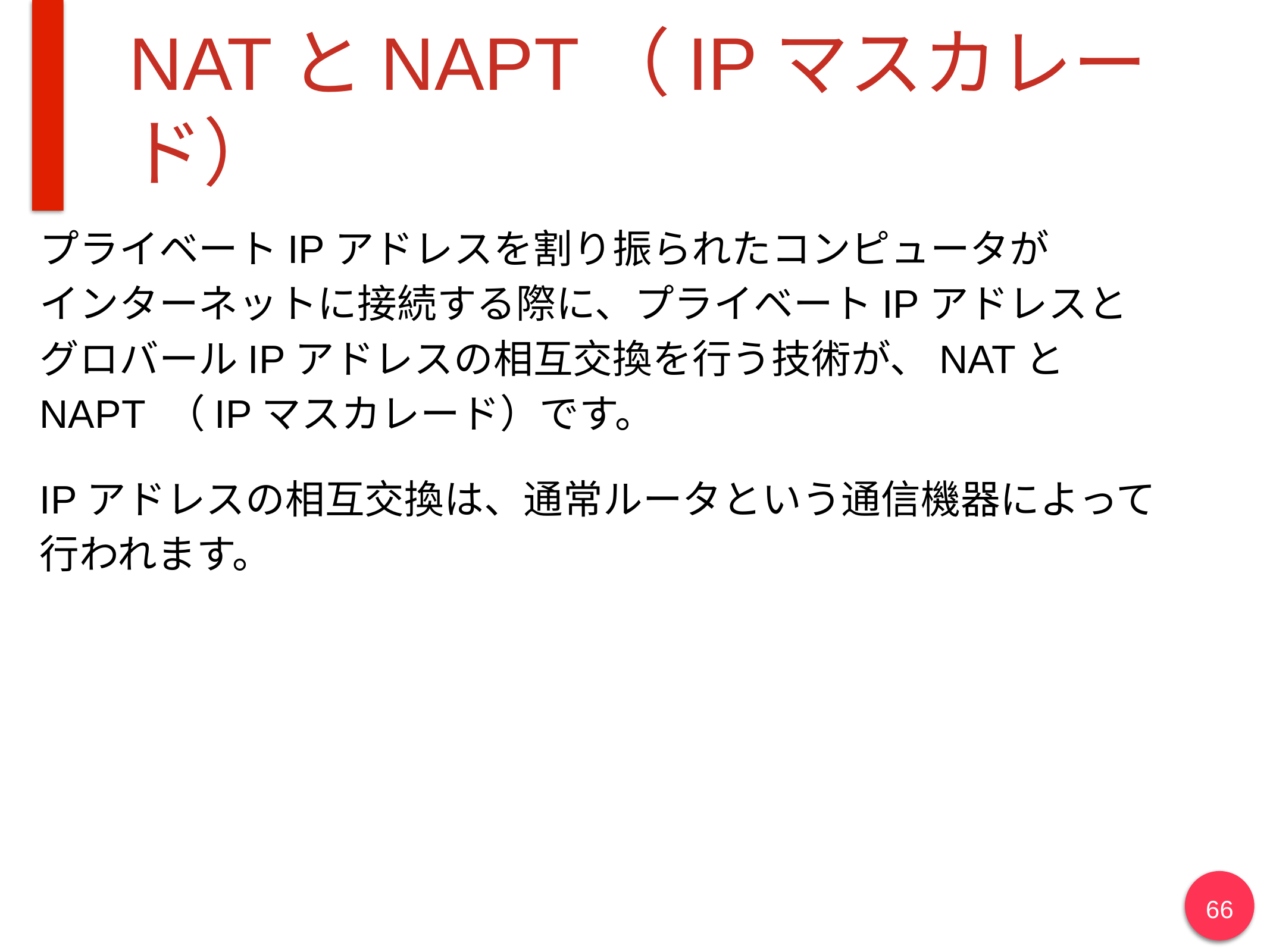

# NATとNAPT（IPマスカレード）
プライベートIPアドレスを割り振られたコンピュータが          インターネットに接続する際に、プライベートIPアドレスと   グロバールIPアドレスの相互交換を行う技術が、NATとNAPT （IPマスカレード）です。
IPアドレスの相互交換は、通常ルータという通信機器によって行われます。

66